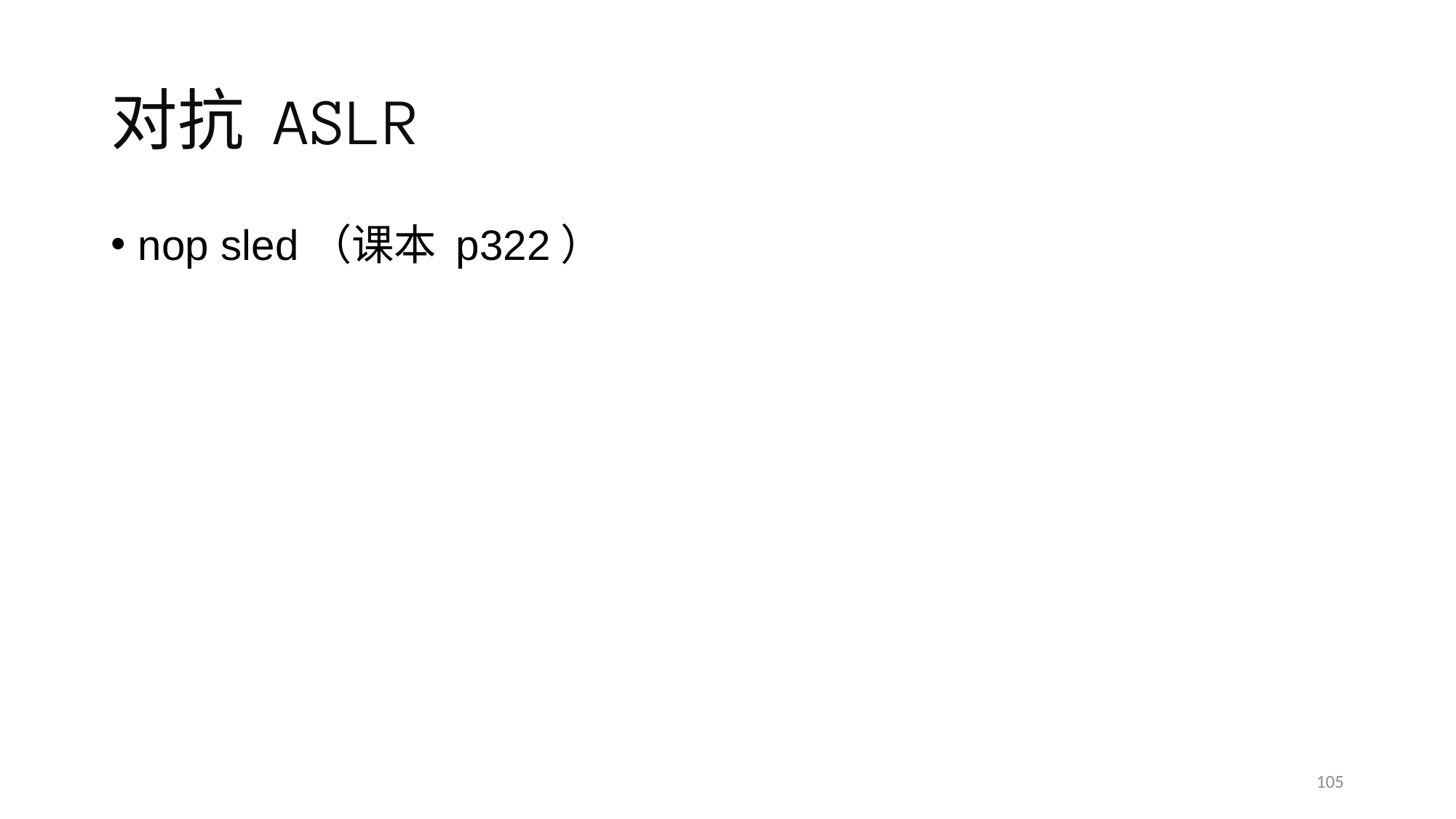

# 对抗 ASLR
nop sled（课本 p322）
105